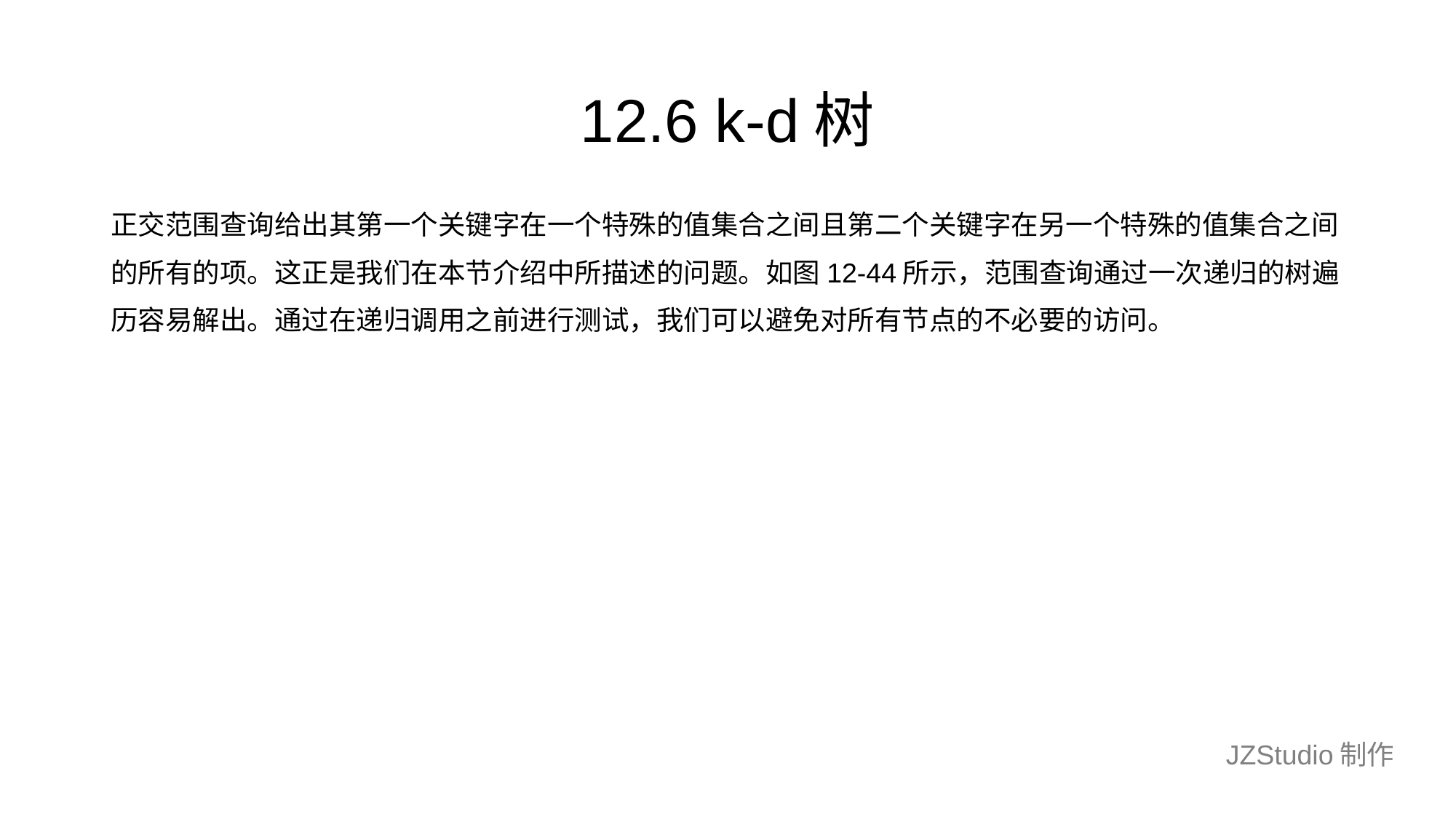

# 12.6 k-d树
正交范围查询给出其第一个关键字在一个特殊的值集合之间且第二个关键字在另一个特殊的值集合之间
的所有的项。这正是我们在本节介绍中所描述的问题。如图12-44所示，范围查询通过一次递归的树遍
历容易解出。通过在递归调用之前进行测试，我们可以避免对所有节点的不必要的访问。